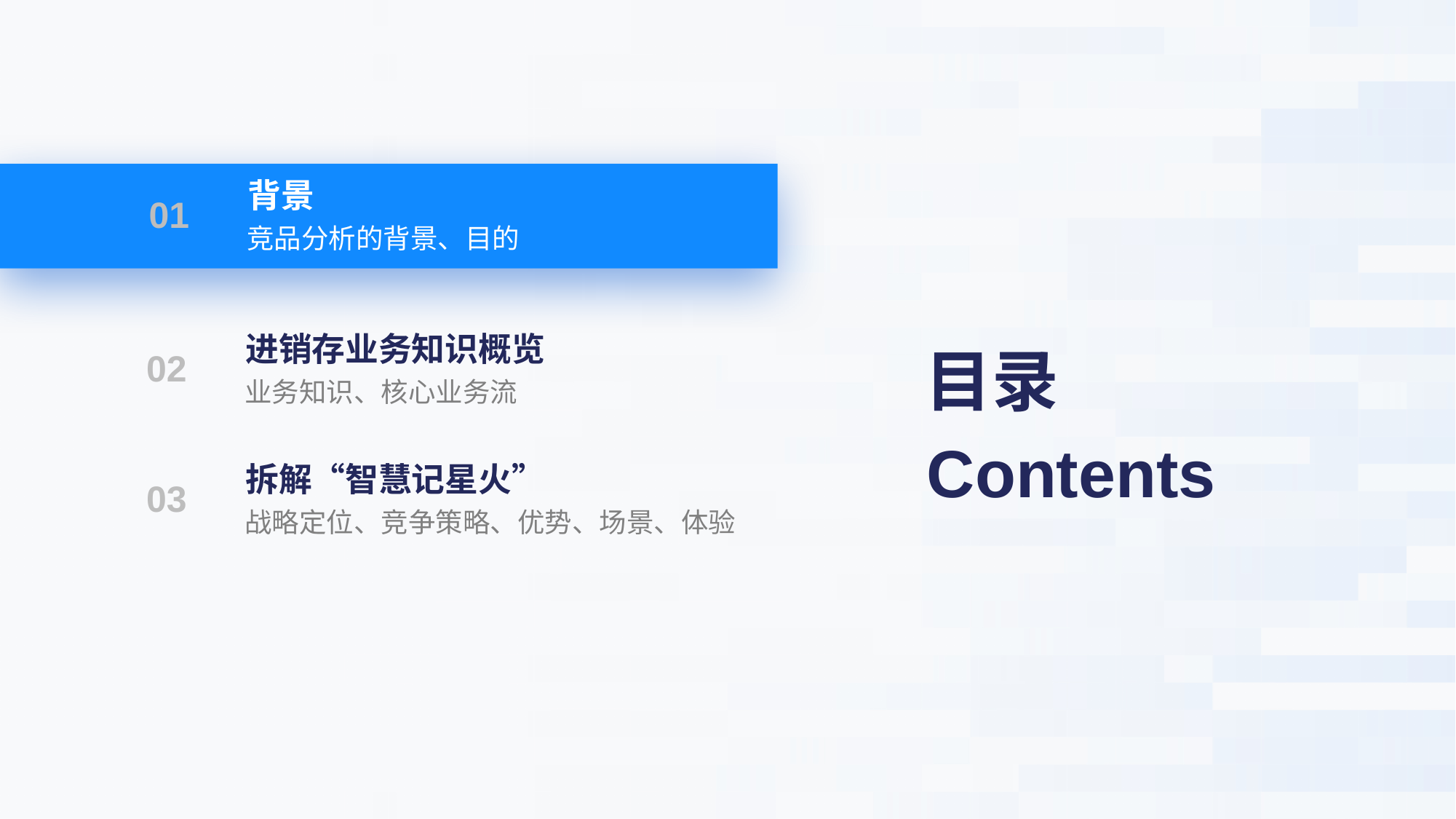

背景
01
竞品分析的背景、目的
进销存业务知识概览
02
业务知识、核心业务流
拆解“智慧记星火”
03
战略定位、竞争策略、优势、场景、体验